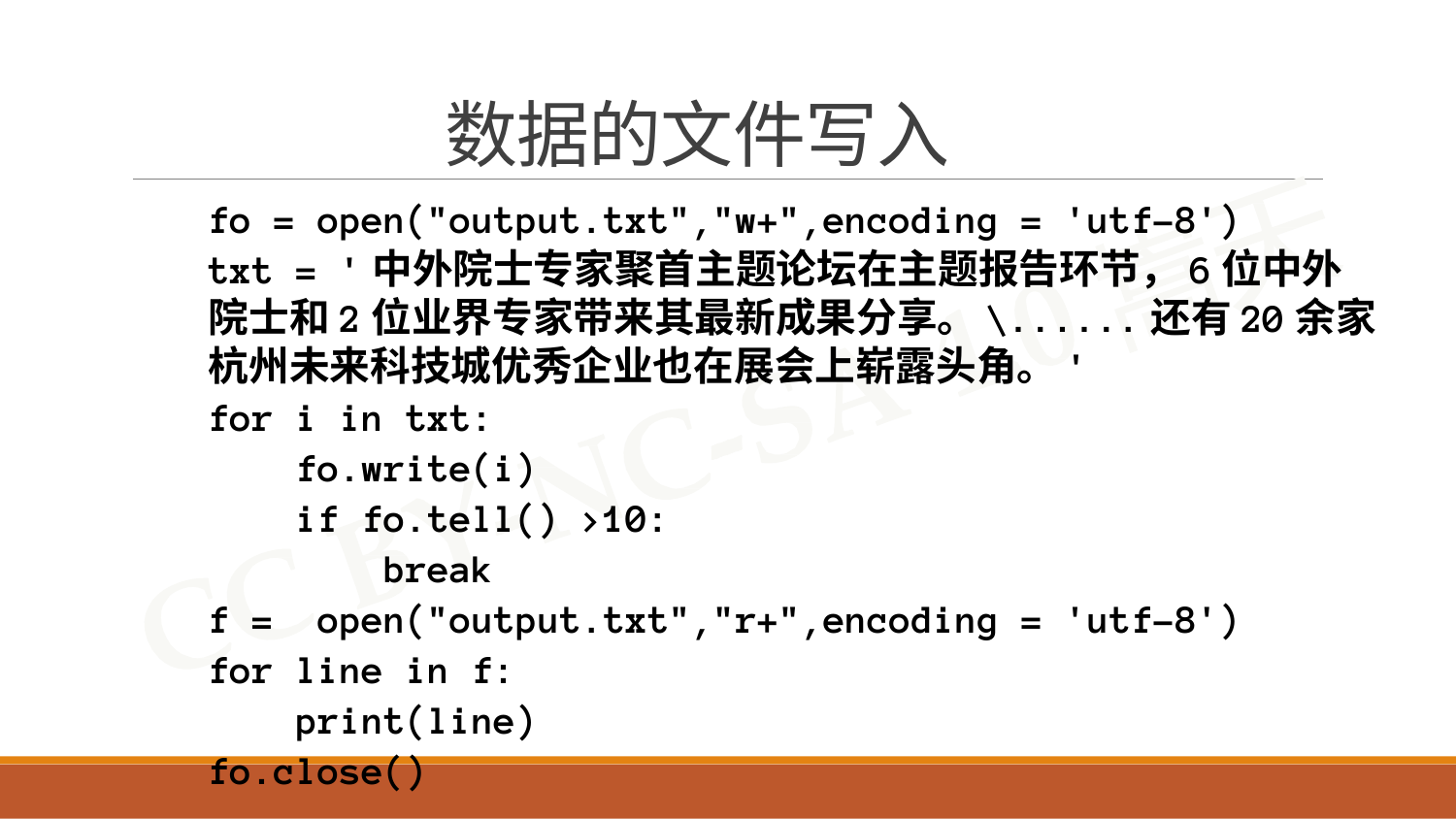

# 数据的文件写入

fo = open("output.txt","w+",encoding = 'utf-8')
txt = '中外院士专家聚首主题论坛在主题报告环节，6位中外院士和2位业界专家带来其最新成果分享。\......还有20余家杭州未来科技城优秀企业也在展会上崭露头角。'
for i in txt:
    fo.write(i)
    if fo.tell() >10:
        break
f =  open("output.txt","r+",encoding = 'utf-8')
for line in f:
    print(line)
fo.close()